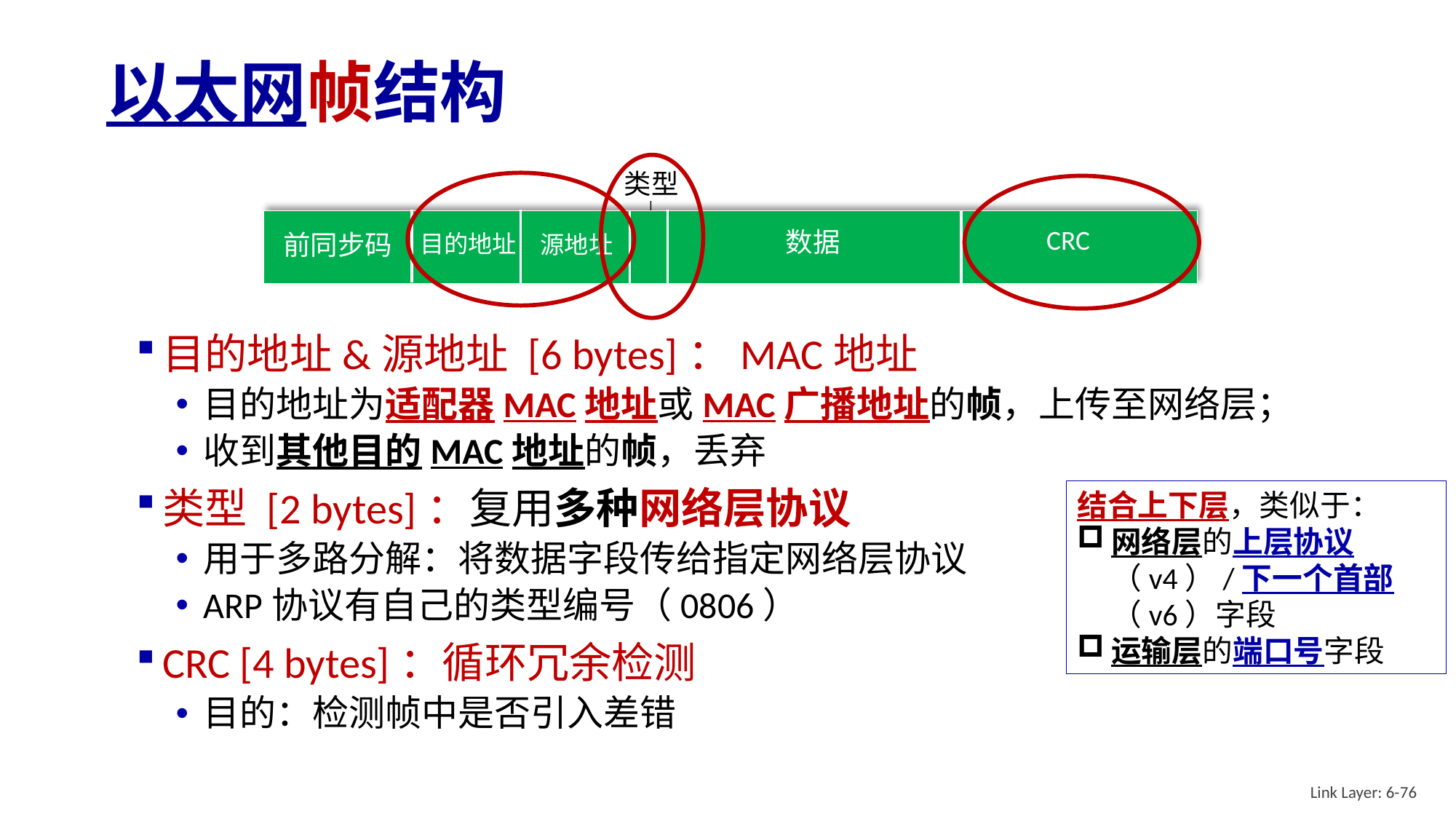

# 以太网帧结构
类型

CRC
数据
目的地址
源地址
前同步码

目的地址&源地址 [6 bytes]：MAC地址
目的地址为适配器MAC地址或MAC广播地址的帧，上传至网络层；
收到其他目的MAC地址的帧，丢弃
类型 [2 bytes]：复用多种网络层协议
用于多路分解：将数据字段传给指定网络层协议
ARP协议有自己的类型编号（0806）
CRC [4 bytes]：循环冗余检测
目的：检测帧中是否引入差错
结合上下层，类似于：
网络层的上层协议（v4）/下一个首部（v6）字段
运输层的端口号字段
Link Layer: 6-76